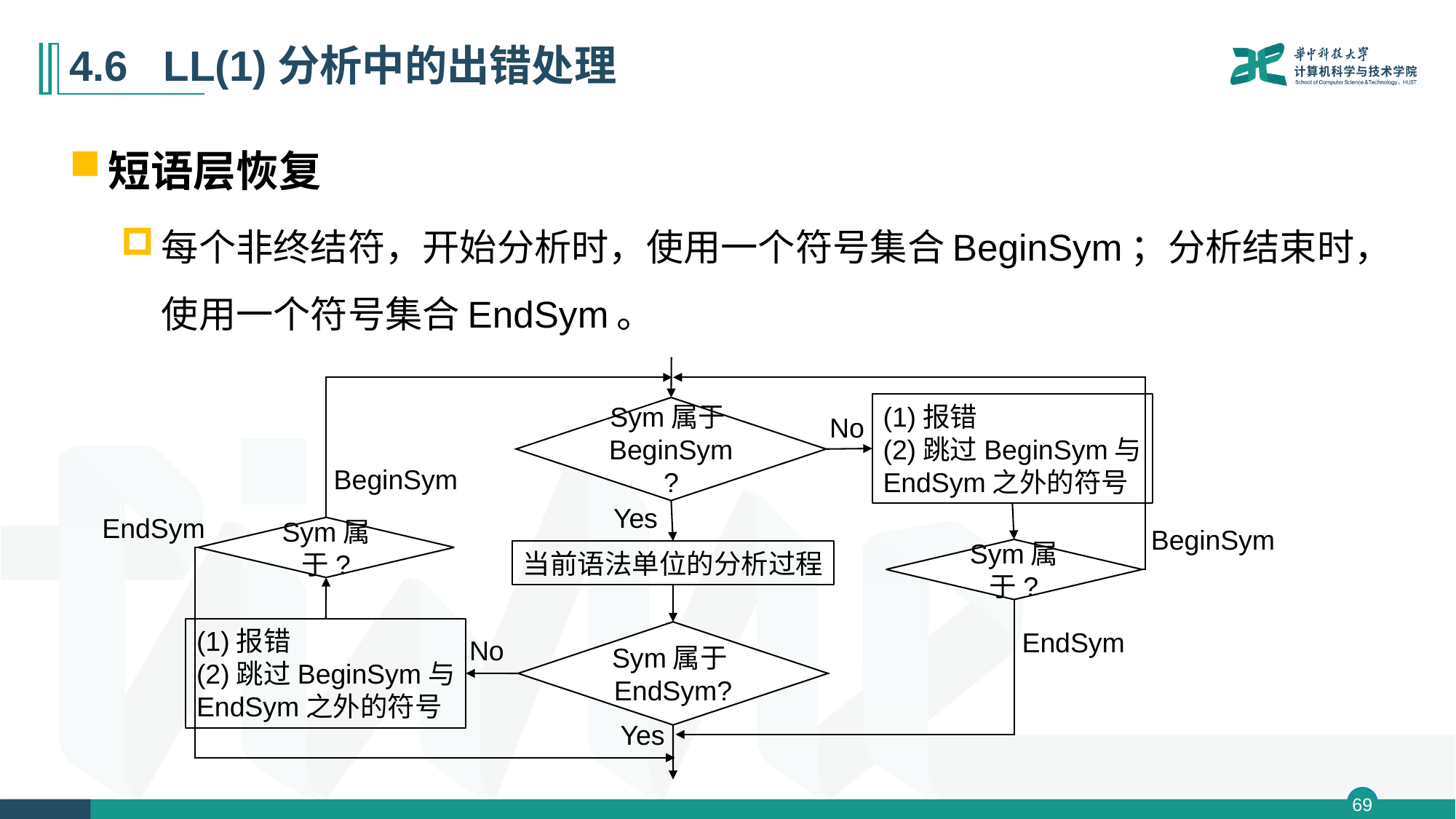

# 4.6   LL(1)分析中的出错处理
短语层恢复
每个非终结符，开始分析时，使用一个符号集合BeginSym；分析结束时，使用一个符号集合EndSym。

(1)报错
(2)跳过BeginSym与
EndSym之外的符号
Sym属于BeginSym?
No
BeginSym
Yes
EndSym
Sym属于?
BeginSym
Sym属于?
当前语法单位的分析过程
(1)报错
(2)跳过BeginSym与
EndSym之外的符号
EndSym
Sym属于EndSym?
No
Yes